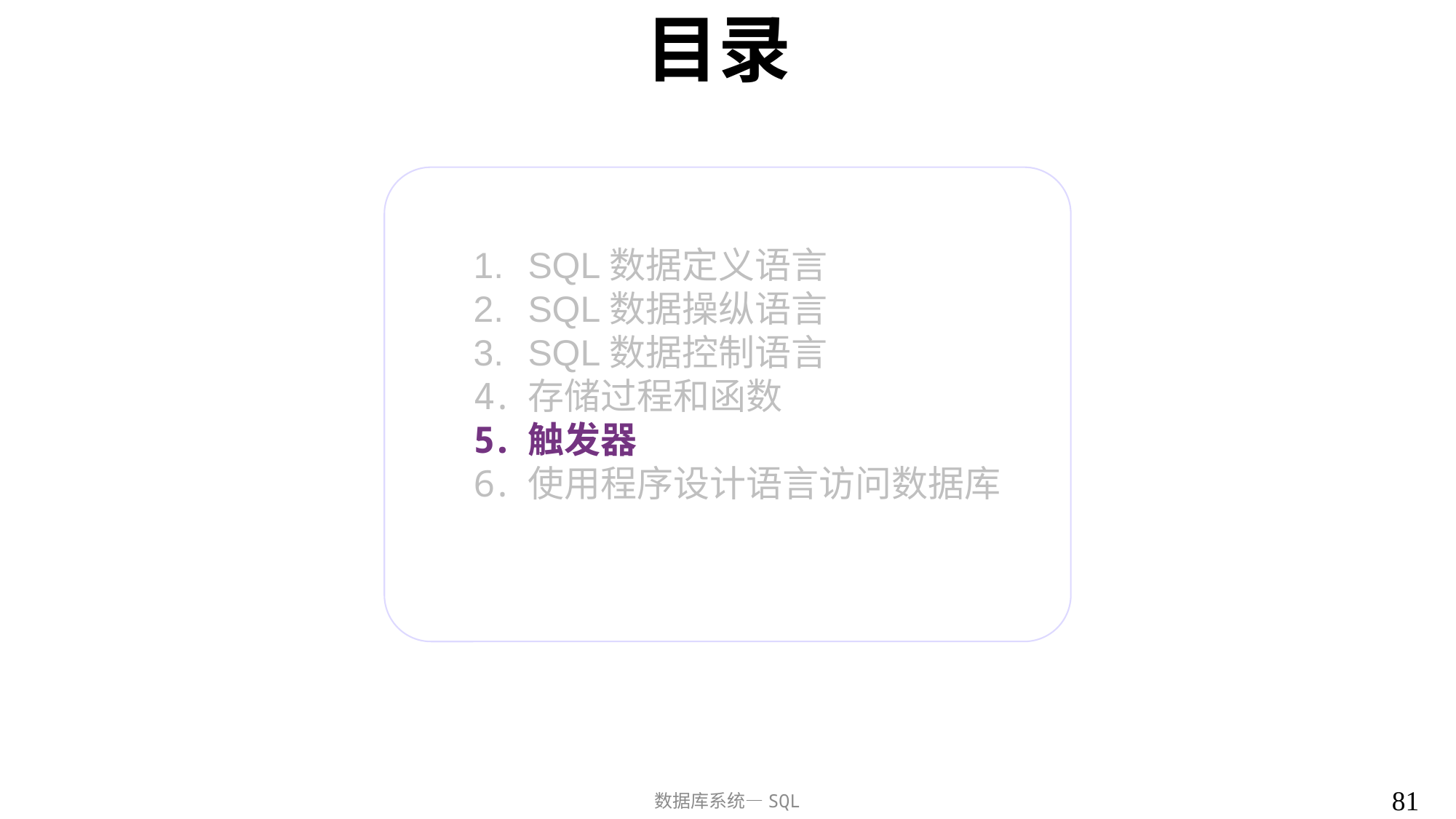

# 目录

SQL数据定义语言
SQL数据操纵语言
SQL数据控制语言
存储过程和函数
触发器
使用程序设计语言访问数据库
81
数据库系统—SQL